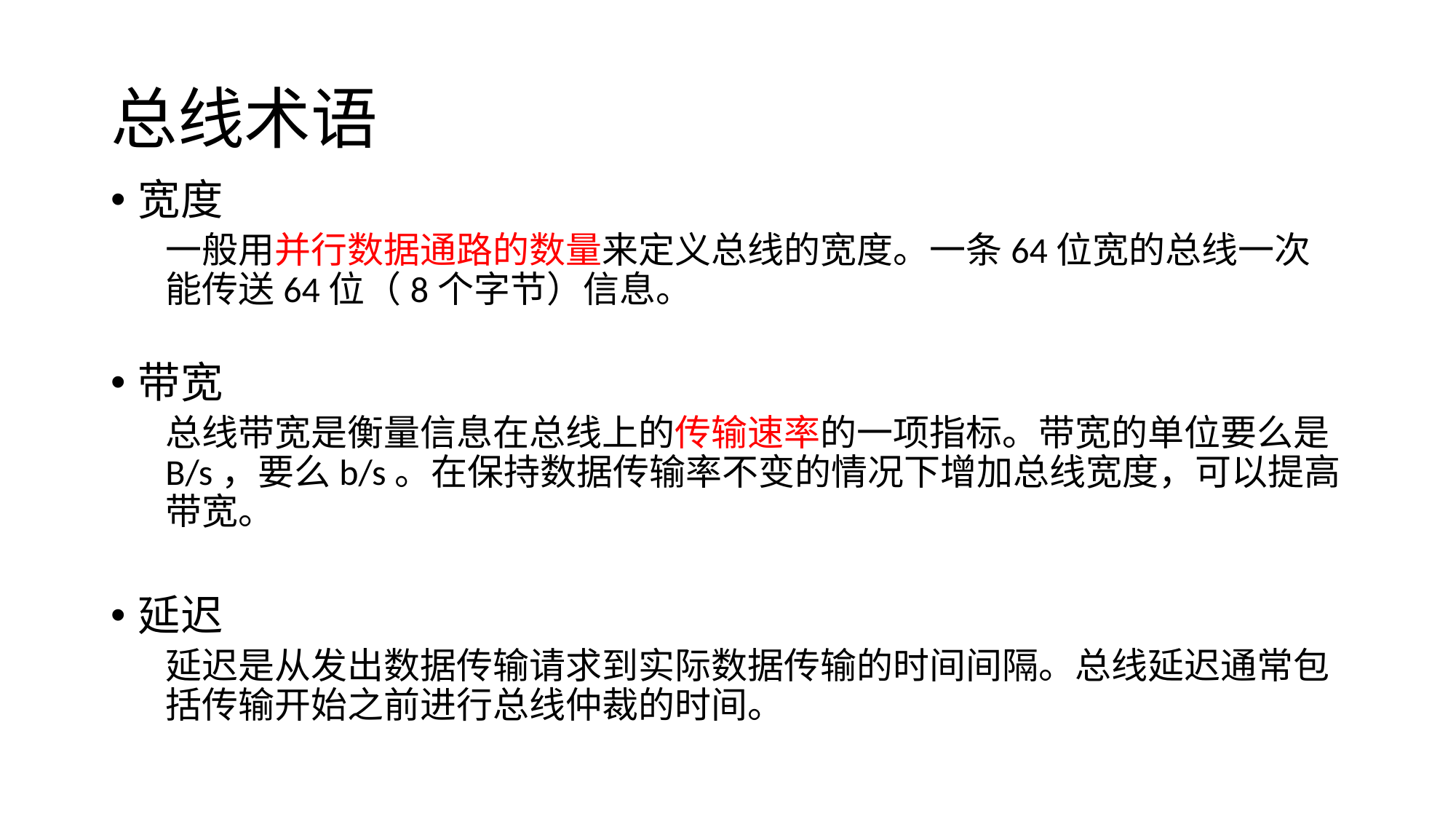

# 总线术语
宽度
一般用并行数据通路的数量来定义总线的宽度。一条64位宽的总线一次能传送64位（8个字节）信息。

带宽
总线带宽是衡量信息在总线上的传输速率的一项指标。带宽的单位要么是B/s，要么b/s。在保持数据传输率不变的情况下增加总线宽度，可以提高带宽。

延迟
延迟是从发出数据传输请求到实际数据传输的时间间隔。总线延迟通常包括传输开始之前进行总线仲裁的时间。